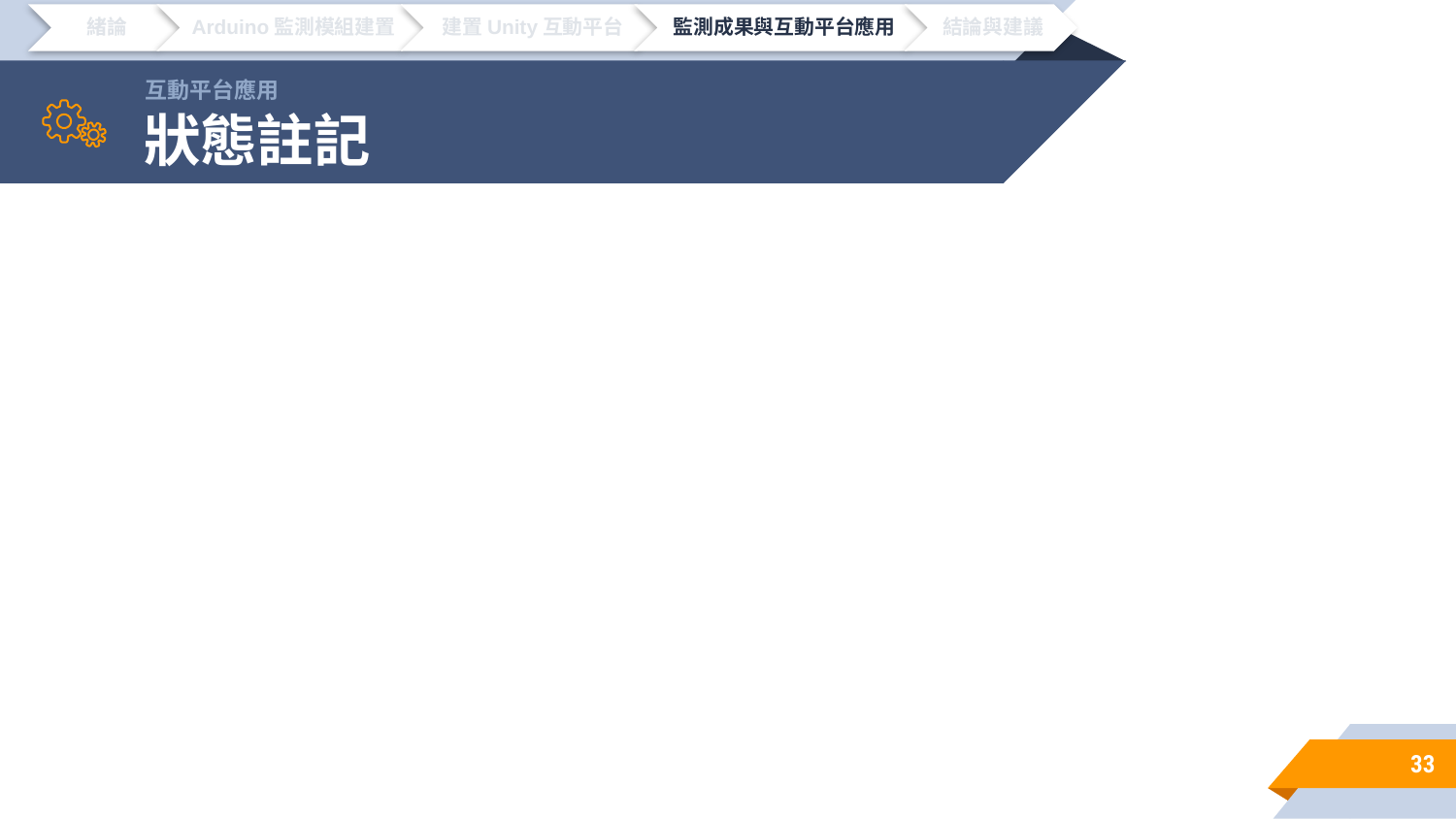

緒論
Arduino監測模組建置
建置Unity互動平台
監測成果與互動平台應用
結論與建議
互動平台應用
# 狀態註記

33